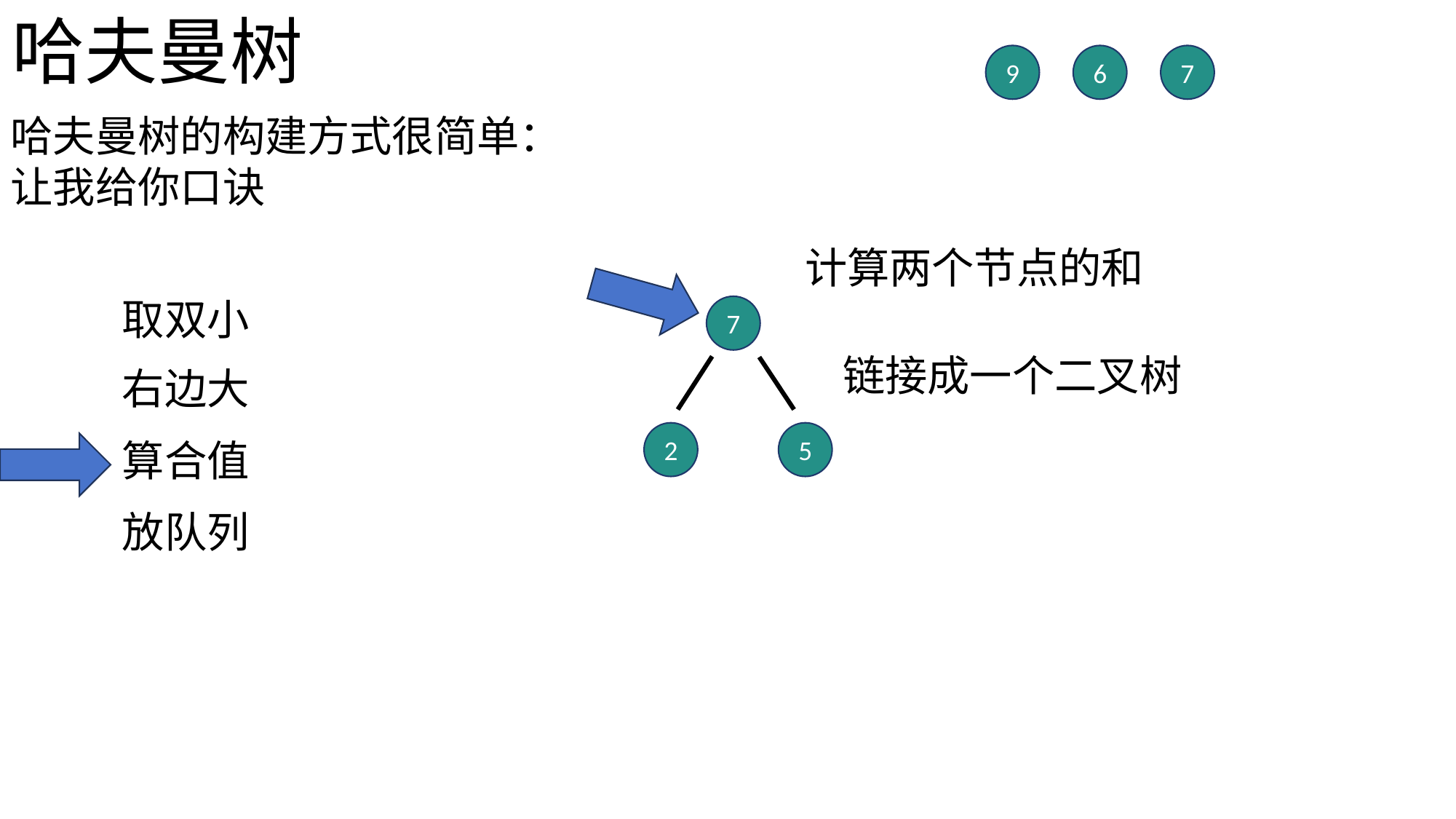

哈夫曼树
9
6
7
哈夫曼树的构建方式很简单：让我给你口诀
计算两个节点的和

取双小
7
链接成一个二叉树
右边大
2
5
算合值

放队列